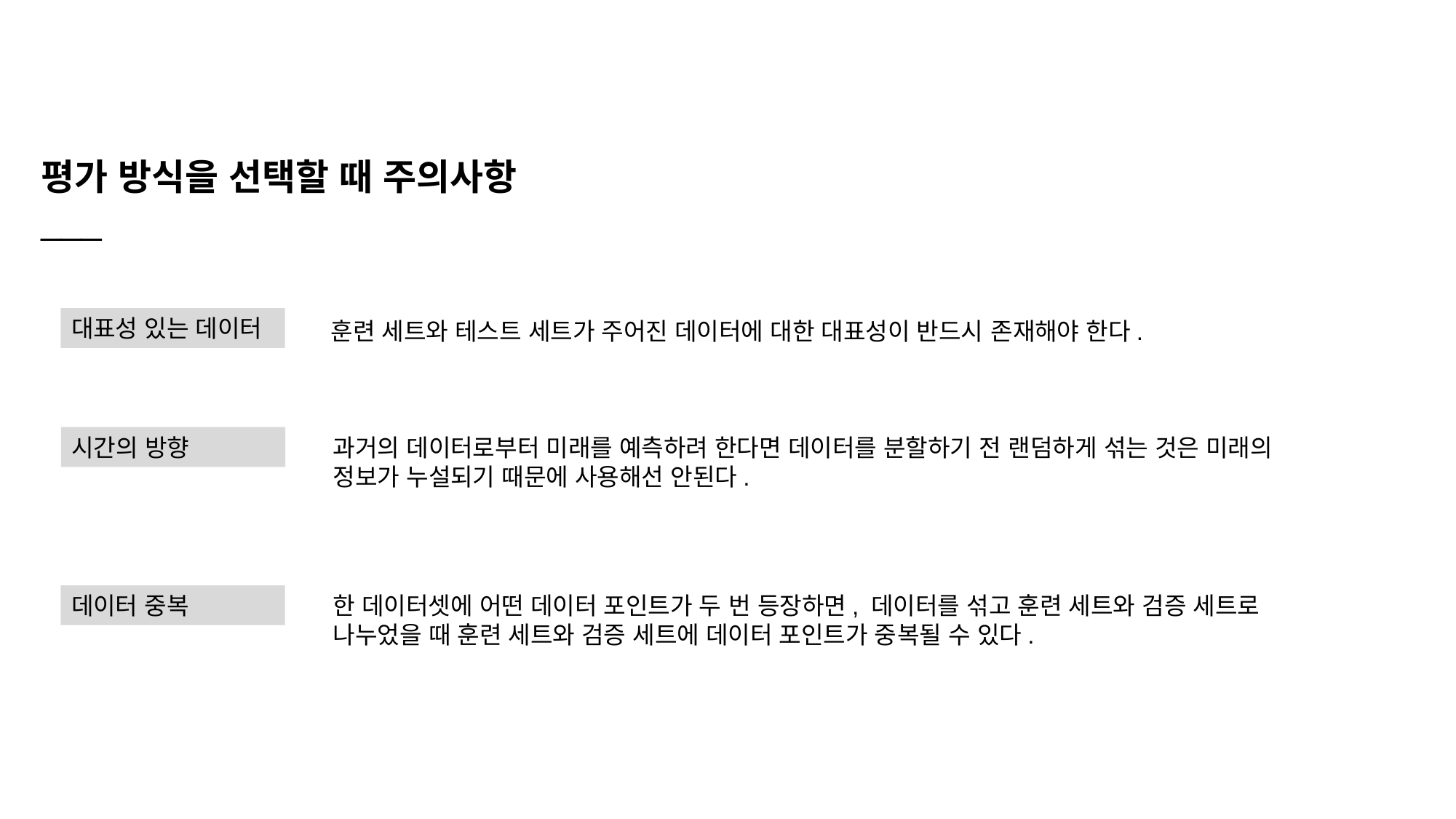

평가 방식을 선택할 때 주의사항
___
대표성 있는 데이터
훈련 세트와 테스트 세트가 주어진 데이터에 대한 대표성이 반드시 존재해야 한다.
시간의 방향
과거의 데이터로부터 미래를 예측하려 한다면 데이터를 분할하기 전 랜덤하게 섞는 것은 미래의 정보가 누설되기 때문에 사용해선 안된다.
데이터 중복
한 데이터셋에 어떤 데이터 포인트가 두 번 등장하면, 데이터를 섞고 훈련 세트와 검증 세트로 나누었을 때 훈련 세트와 검증 세트에 데이터 포인트가 중복될 수 있다.